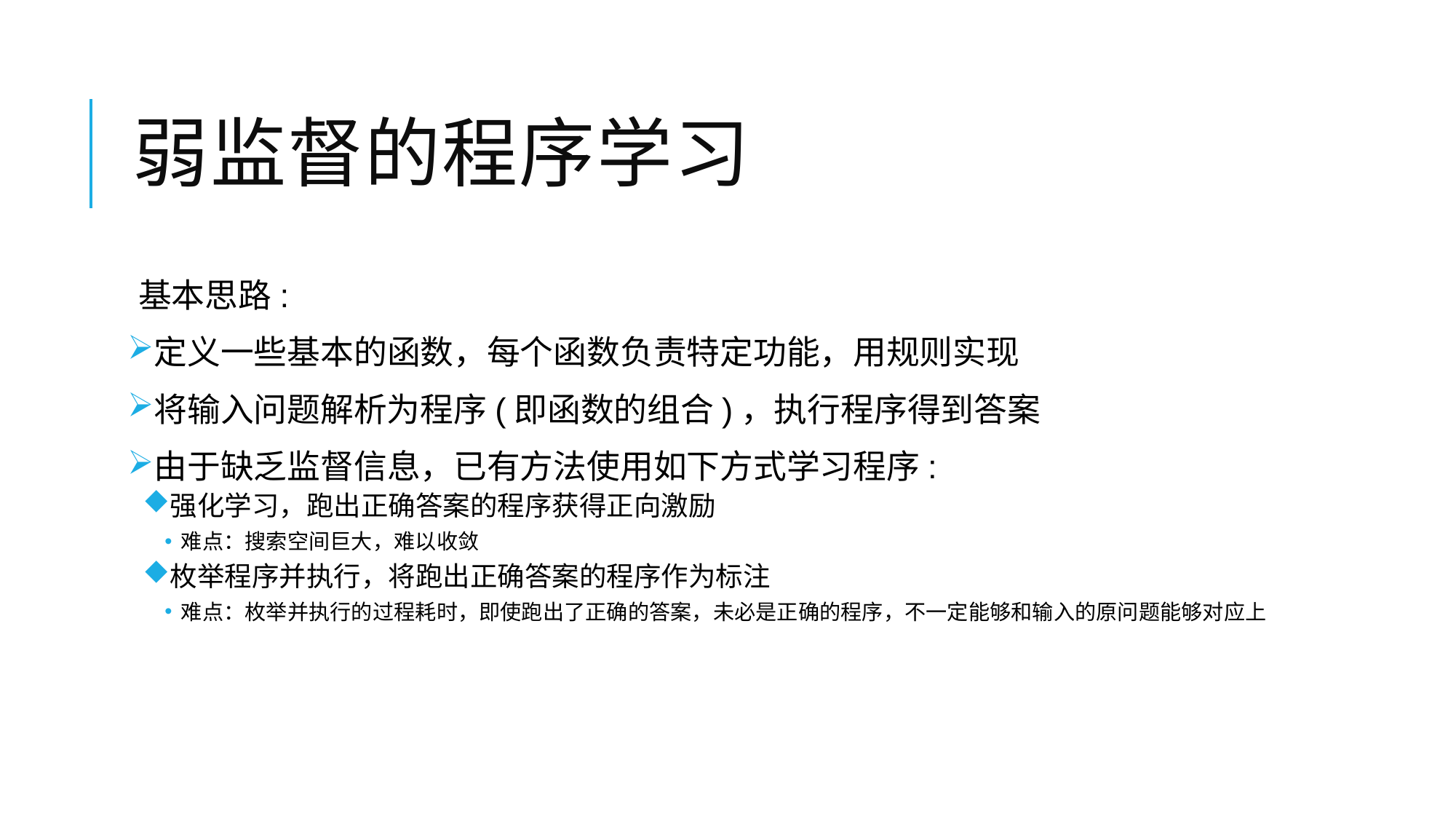

# 弱监督的程序学习
基本思路:
定义一些基本的函数，每个函数负责特定功能，用规则实现
将输入问题解析为程序(即函数的组合)，执行程序得到答案
由于缺乏监督信息，已有方法使用如下方式学习程序:
强化学习，跑出正确答案的程序获得正向激励
难点：搜索空间巨大，难以收敛
枚举程序并执行，将跑出正确答案的程序作为标注
难点：枚举并执行的过程耗时，即使跑出了正确的答案，未必是正确的程序，不一定能够和输入的原问题能够对应上